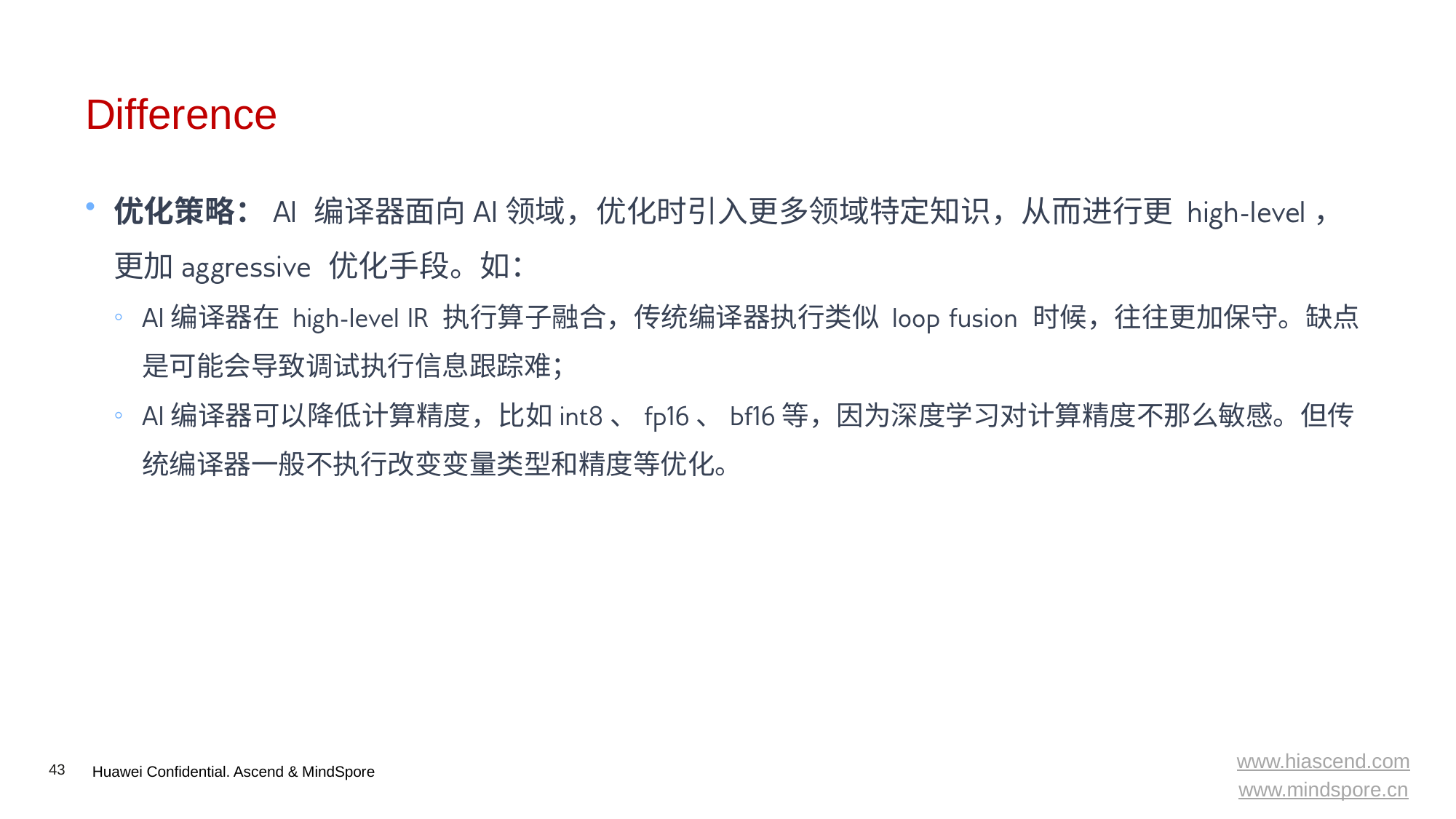

# Difference
优化策略：AI 编译器面向AI领域，优化时引入更多领域特定知识，从而进行更 high-level，更加aggressive 优化手段。如：
AI编译器在 high-level IR 执行算子融合，传统编译器执行类似 loop fusion 时候，往往更加保守。缺点是可能会导致调试执行信息跟踪难；
AI编译器可以降低计算精度，比如int8、fp16、bf16等，因为深度学习对计算精度不那么敏感。但传统编译器一般不执行改变变量类型和精度等优化。